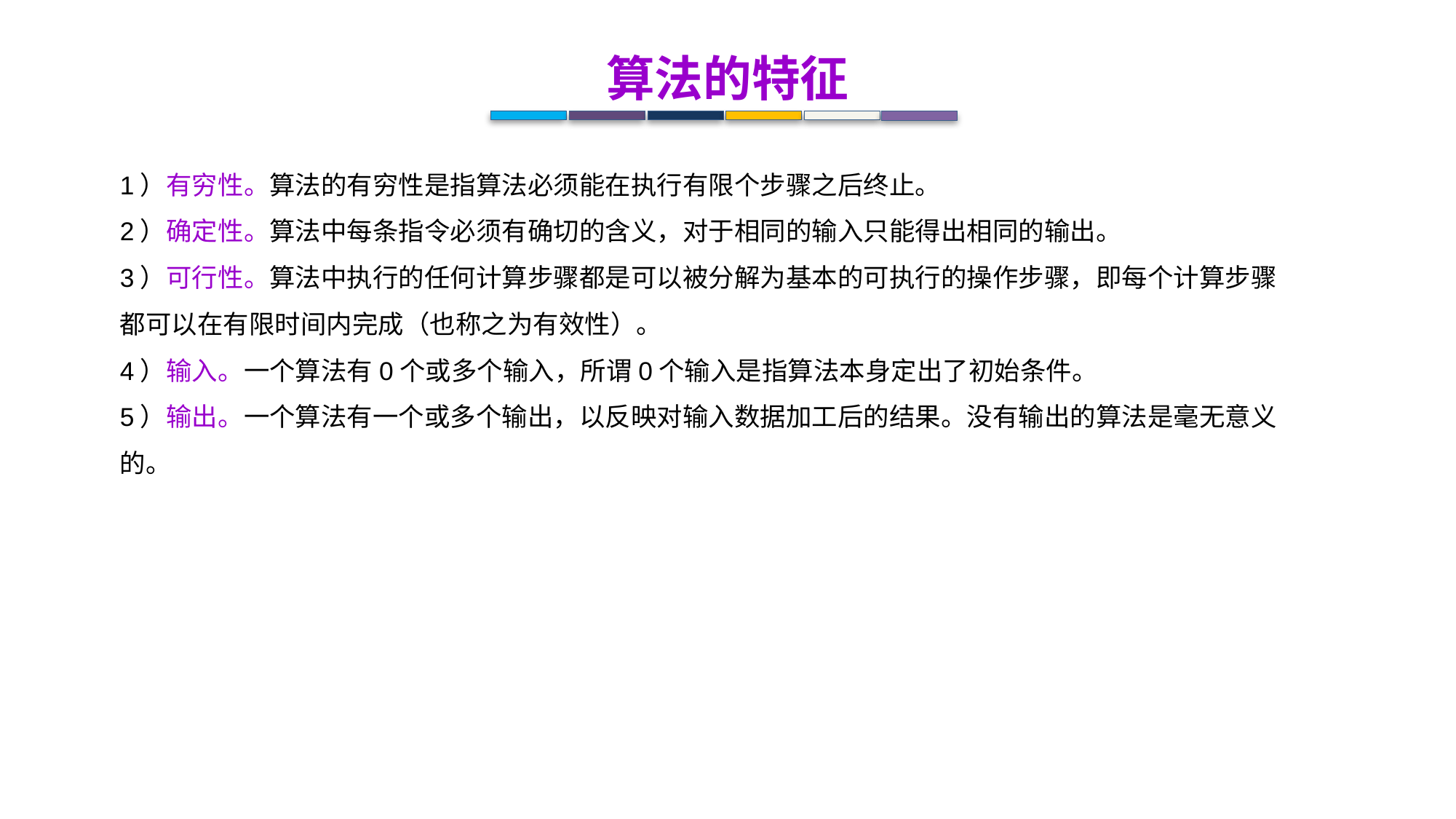

算法的特征

1）有穷性。算法的有穷性是指算法必须能在执行有限个步骤之后终止。
2）确定性。算法中每条指令必须有确切的含义，对于相同的输入只能得出相同的输出。
3）可行性。算法中执行的任何计算步骤都是可以被分解为基本的可执行的操作步骤，即每个计算步骤都可以在有限时间内完成（也称之为有效性）。
4）输入。一个算法有0个或多个输入，所谓0个输入是指算法本身定出了初始条件。
5）输出。一个算法有一个或多个输出，以反映对输入数据加工后的结果。没有输出的算法是毫无意义的。